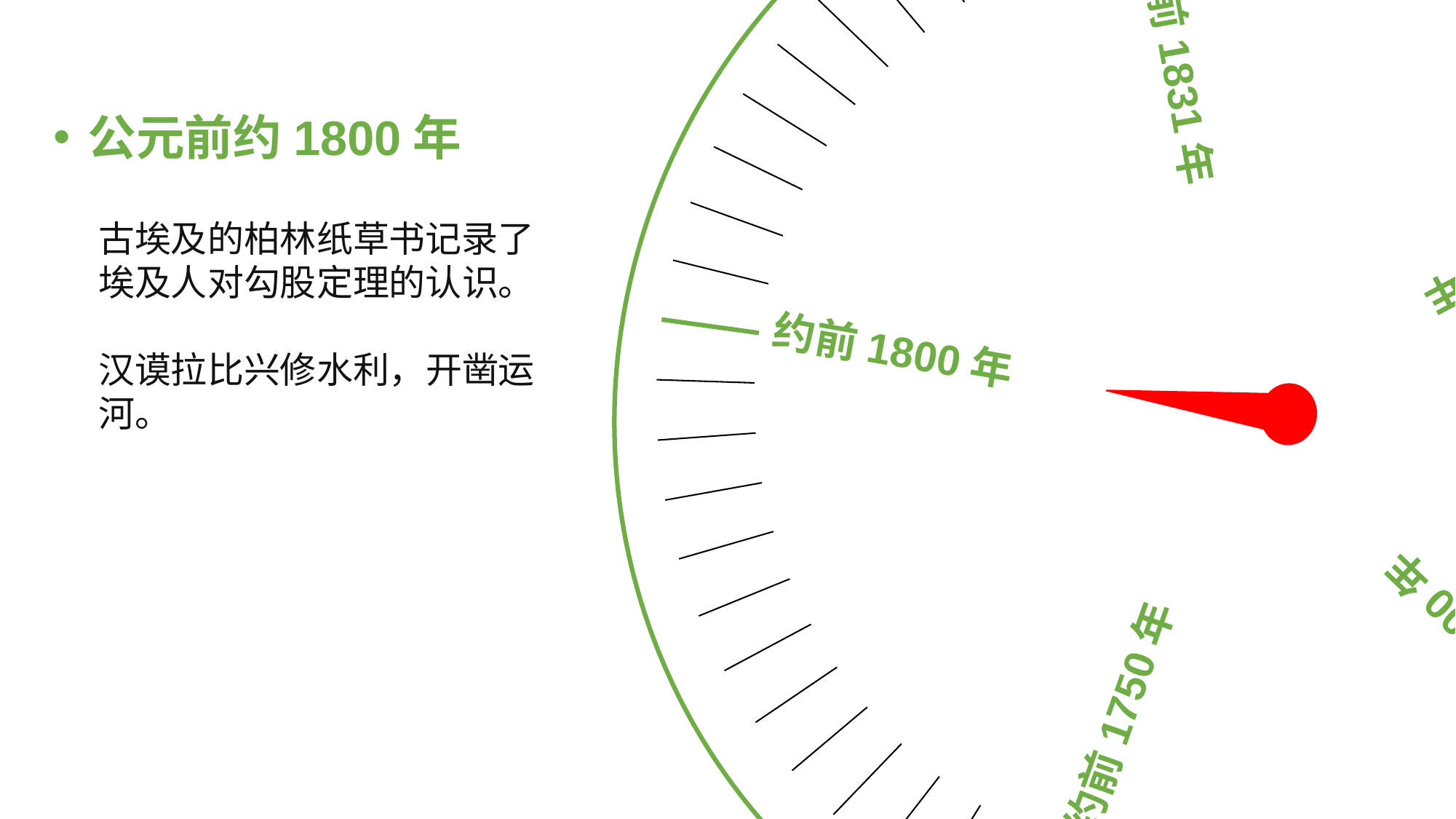

约前1960年
约前1700年
约前1831年
约前1750年
约前1800年
公元前约1800年
古埃及的柏林纸草书记录了埃及人对勾股定理的认识。

汉谟拉比兴修水利，开凿运河。